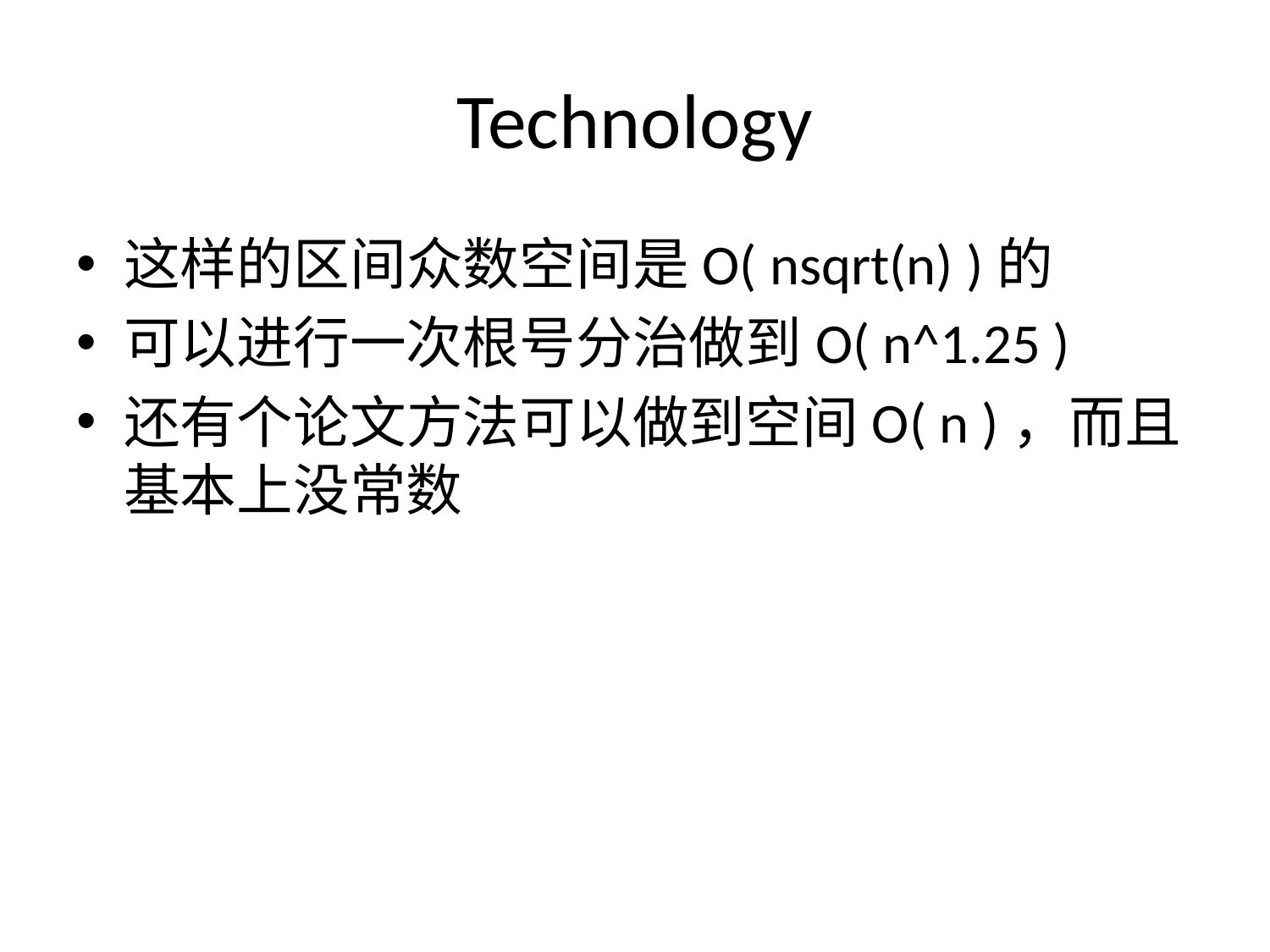

# Technology
这样的区间众数空间是O( nsqrt(n) )的
可以进行一次根号分治做到O( n^1.25 )
还有个论文方法可以做到空间O( n )，而且基本上没常数